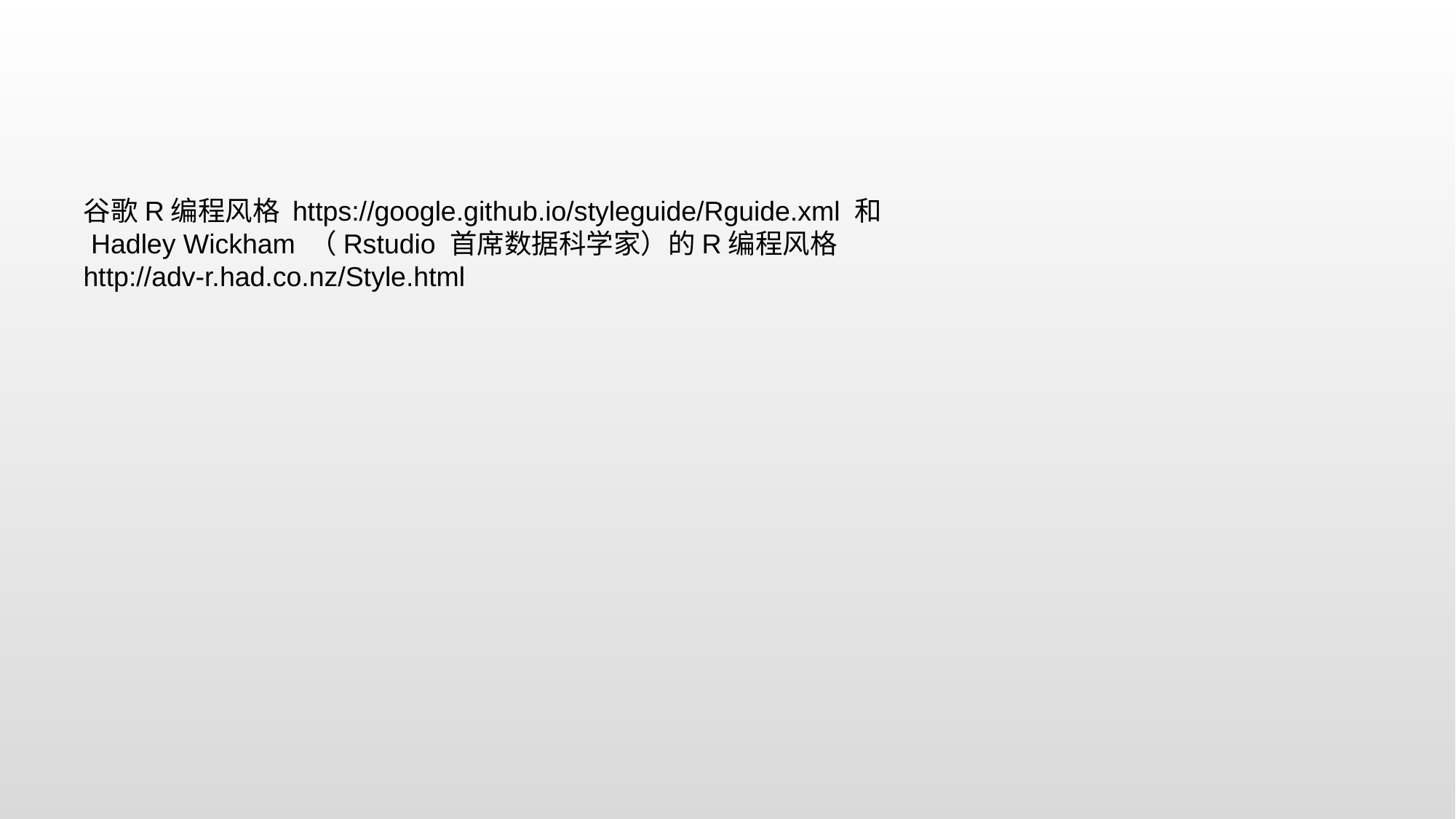

#
谷歌R编程风格 https://google.github.io/styleguide/Rguide.xml 和
 Hadley Wickham （Rstudio 首席数据科学家）的R编程风格 http://adv-r.had.co.nz/Style.html